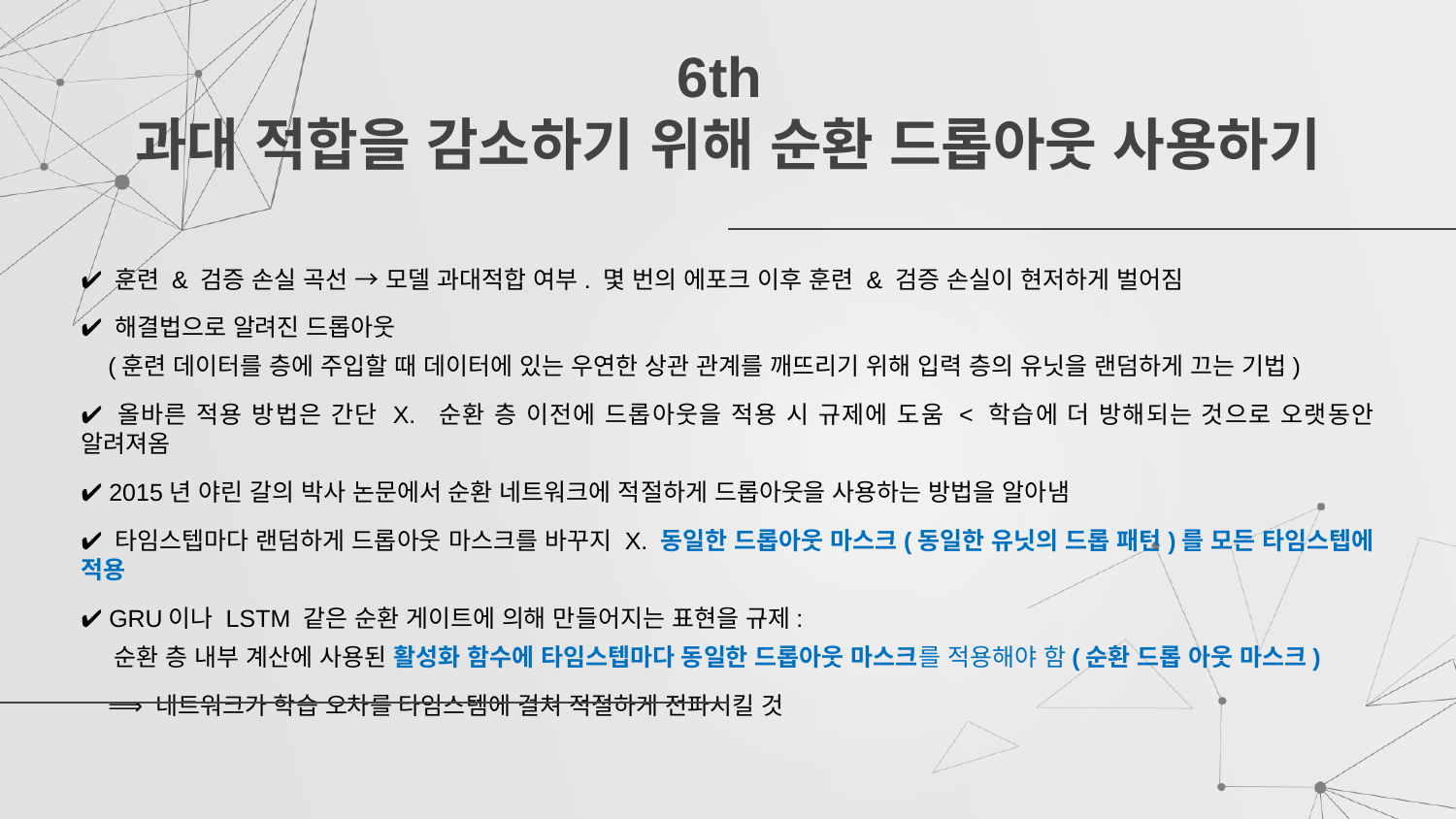

# 6th 과대 적합을 감소하기 위해 순환 드롭아웃 사용하기
✔ 훈련 & 검증 손실 곡선 → 모델 과대적합 여부. 몇 번의 에포크 이후 훈련 & 검증 손실이 현저하게 벌어짐

✔ 해결법으로 알려진 드롭아웃

    (훈련 데이터를 층에 주입할 때 데이터에 있는 우연한 상관 관계를 깨뜨리기 위해 입력 층의 유닛을 랜덤하게 끄는 기법)

✔ 올바른 적용 방법은 간단 X.  순환 층 이전에 드롭아웃을 적용 시 규제에 도움 < 학습에 더 방해되는 것으로 오랫동안 알려져옴

✔ 2015년 야린 갈의 박사 논문에서 순환 네트워크에 적절하게 드롭아웃을 사용하는 방법을 알아냄

✔ 타임스텝마다 랜덤하게 드롭아웃 마스크를 바꾸지 X. 동일한 드롭아웃 마스크(동일한 유닛의 드롭 패턴)를 모든 타임스텝에 적용

✔ GRU이나 LSTM 같은 순환 게이트에 의해 만들어지는 표현을 규제:

    순환 층 내부 계산에 사용된 활성화 함수에 타임스텝마다 동일한 드롭아웃 마스크를 적용해야 함(순환 드롭 아웃 마스크)

    ⟹ 네트워크가 학습 오차를 타임스템에 걸쳐 적절하게 전파시킬 것